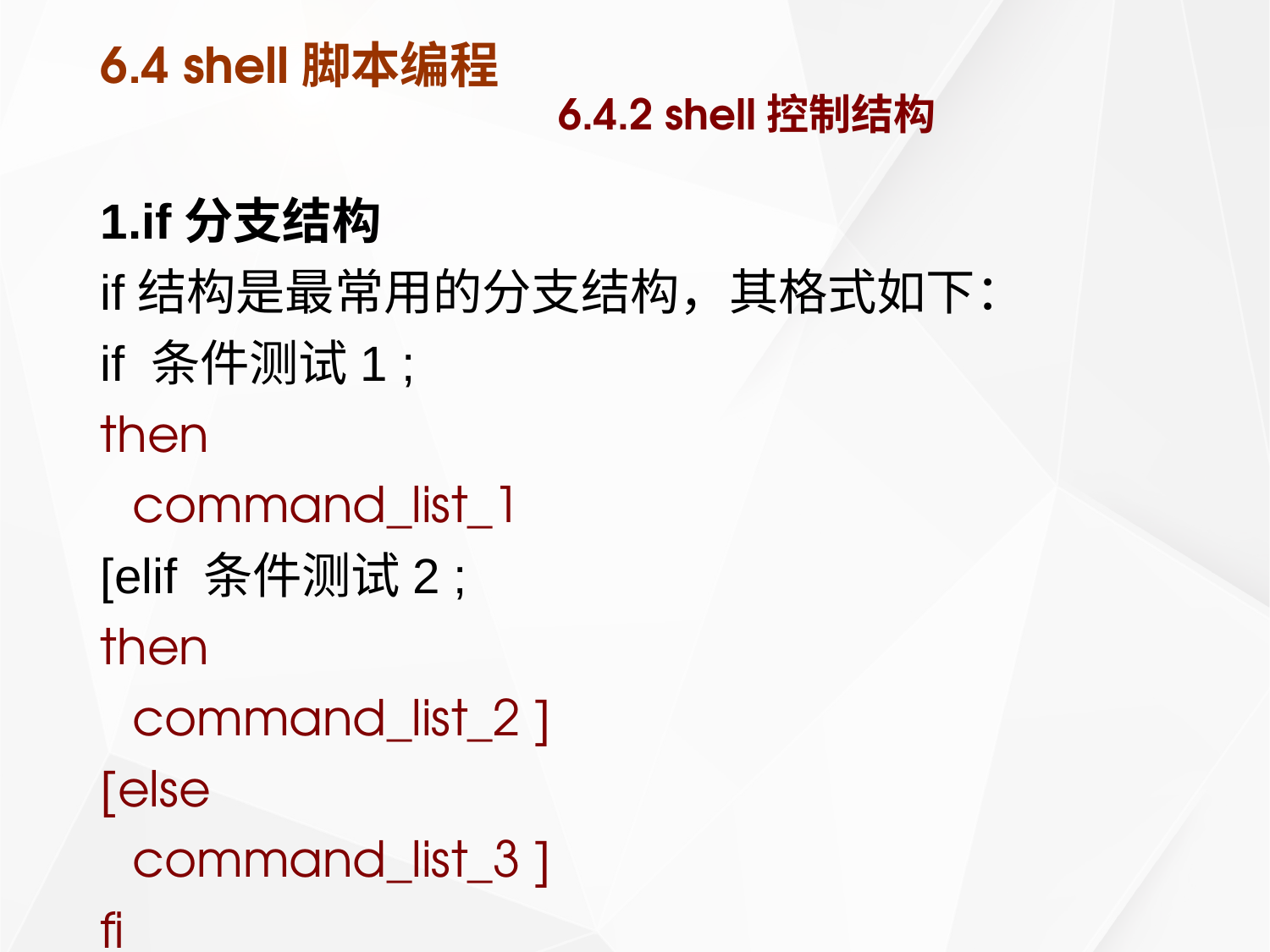

# 6.4 shell脚本编程 6.4.2 shell控制结构
1.if分支结构
if结构是最常用的分支结构，其格式如下：
if 条件测试1 ;
then
	command_list_1
[elif 条件测试2 ;
then
	command_list_2 ]
[else
	command_list_3 ]
fi